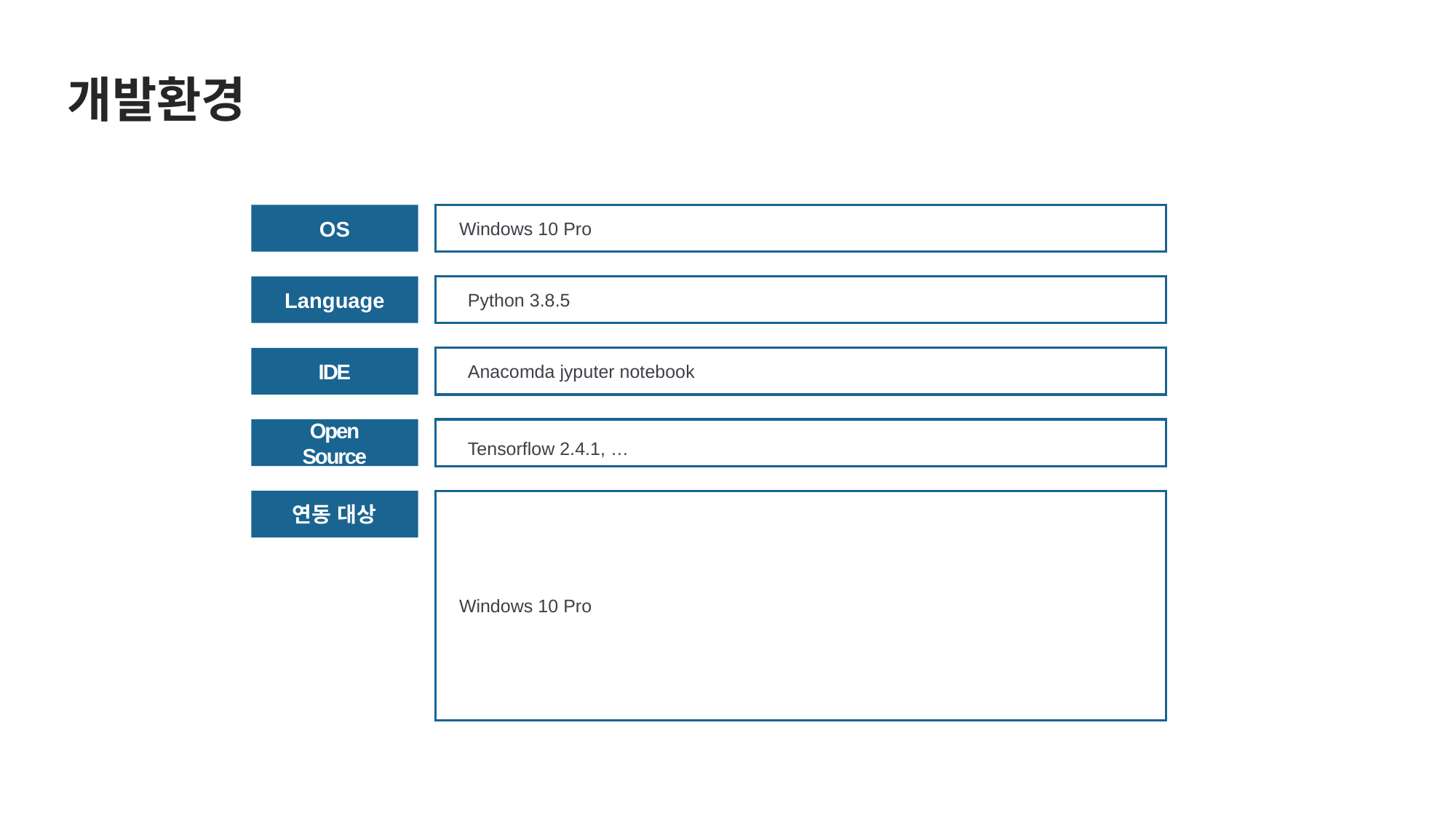

개발환경
Windows 10 Pro
OS
Python 3.8.5
Language
Anacomda jyputer notebook
IDE
Tensorflow 2.4.1, …
Open
Source
연동 대상
Windows 10 Pro